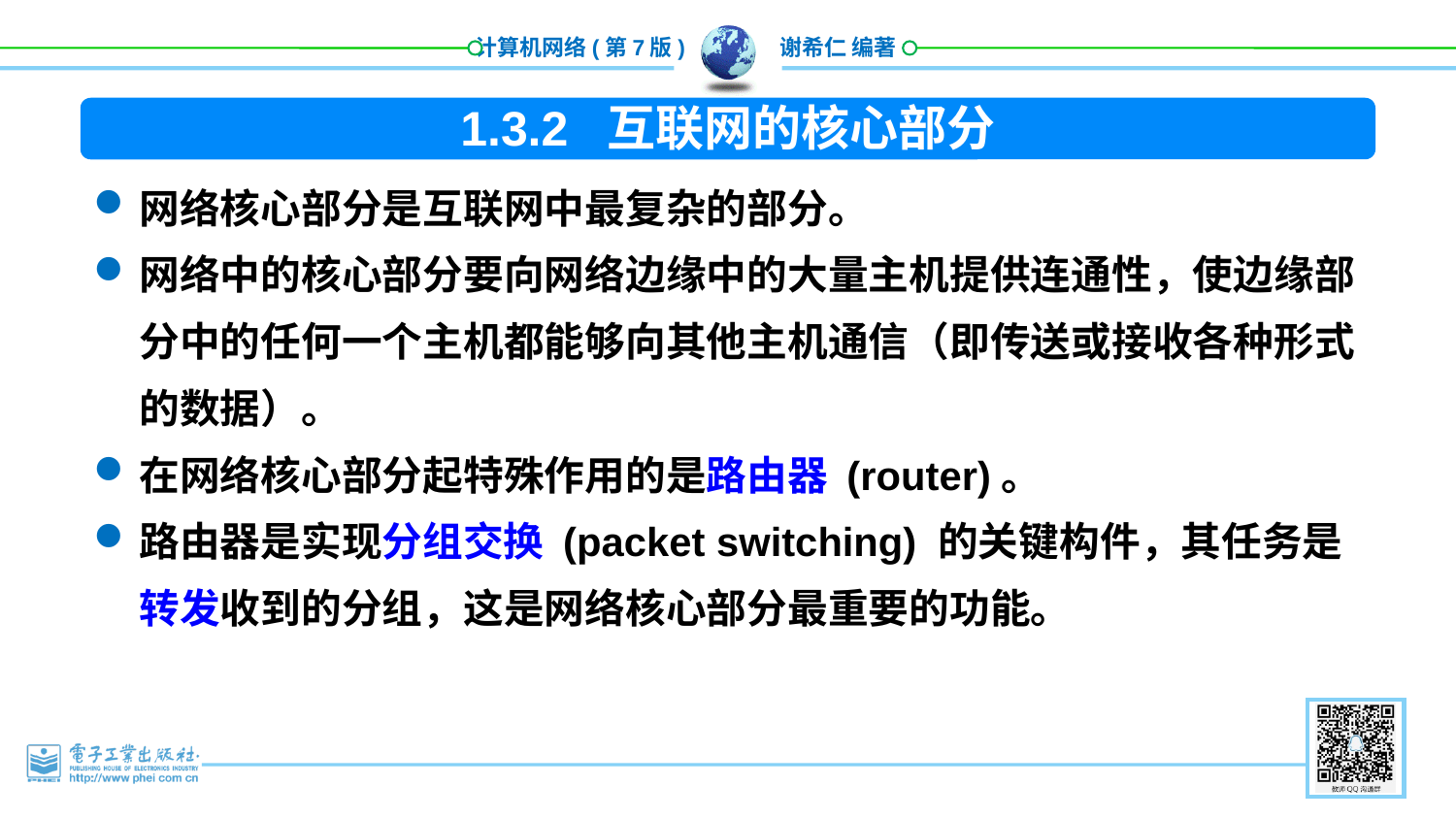

1.3.2  互联网的核心部分

网络核心部分是互联网中最复杂的部分。
网络中的核心部分要向网络边缘中的大量主机提供连通性，使边缘部分中的任何一个主机都能够向其他主机通信（即传送或接收各种形式的数据）。
在网络核心部分起特殊作用的是路由器 (router)。
路由器是实现分组交换 (packet switching) 的关键构件，其任务是转发收到的分组，这是网络核心部分最重要的功能。